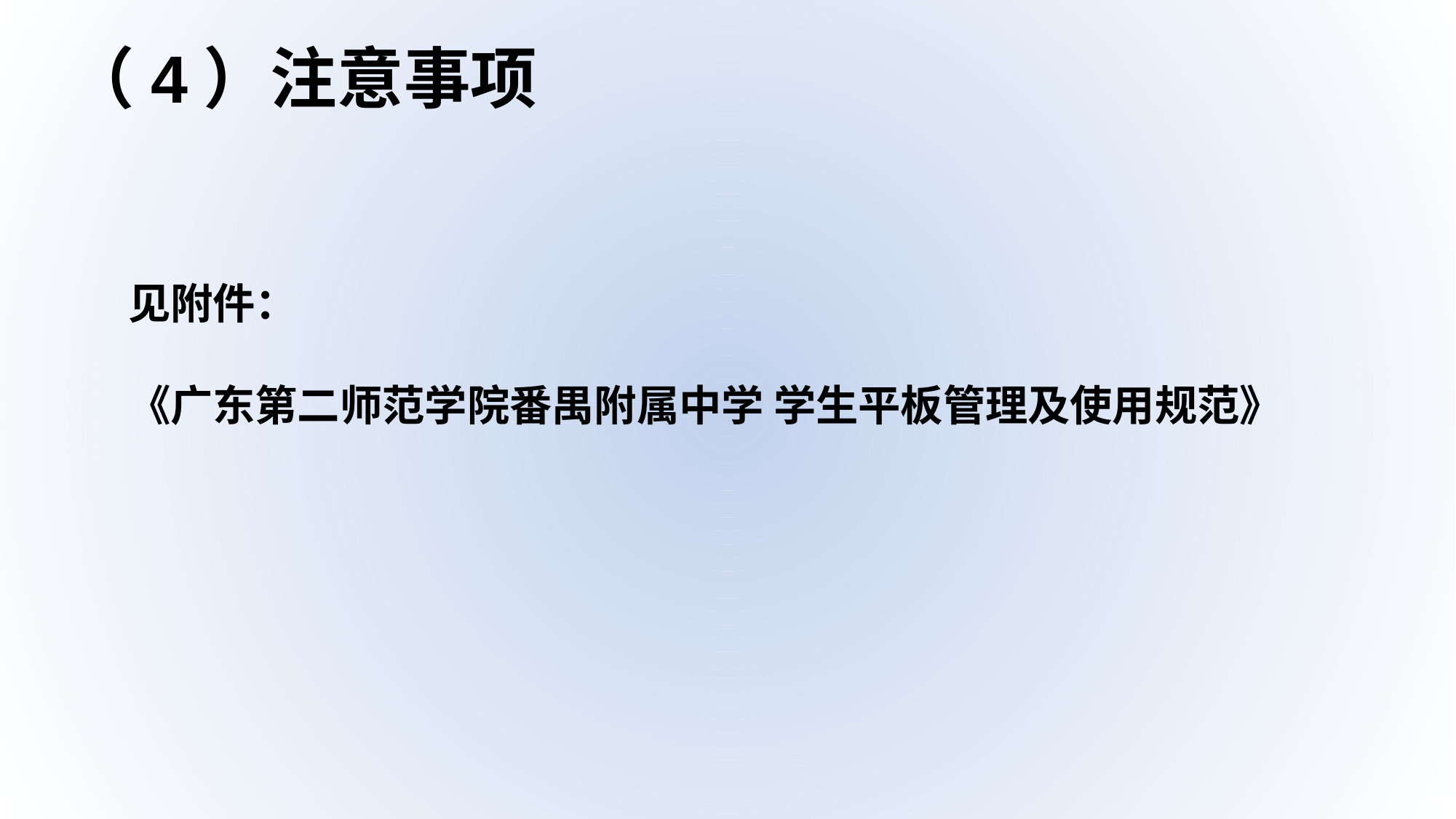

（4）注意事项
见附件：

《广东第二师范学院番禺附属中学 学生平板管理及使用规范》